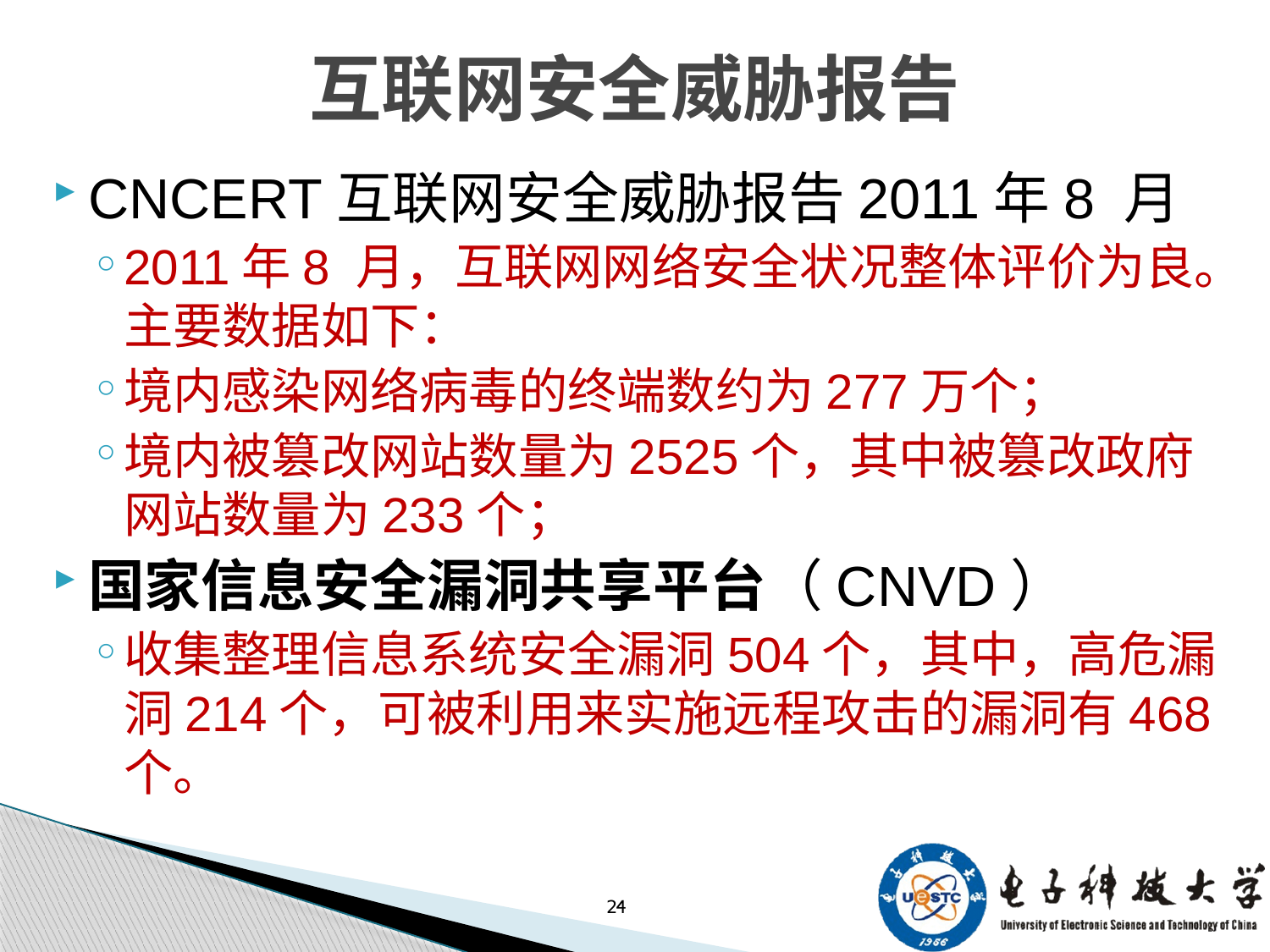

# 互联网安全威胁报告
CNCERT互联网安全威胁报告2011年8 月
2011年8 月，互联网网络安全状况整体评价为良。主要数据如下：
境内感染网络病毒的终端数约为277万个；
境内被篡改网站数量为2525个，其中被篡改政府网站数量为233个；
国家信息安全漏洞共享平台（CNVD）
收集整理信息系统安全漏洞504个，其中，高危漏洞214个，可被利用来实施远程攻击的漏洞有468个。
24